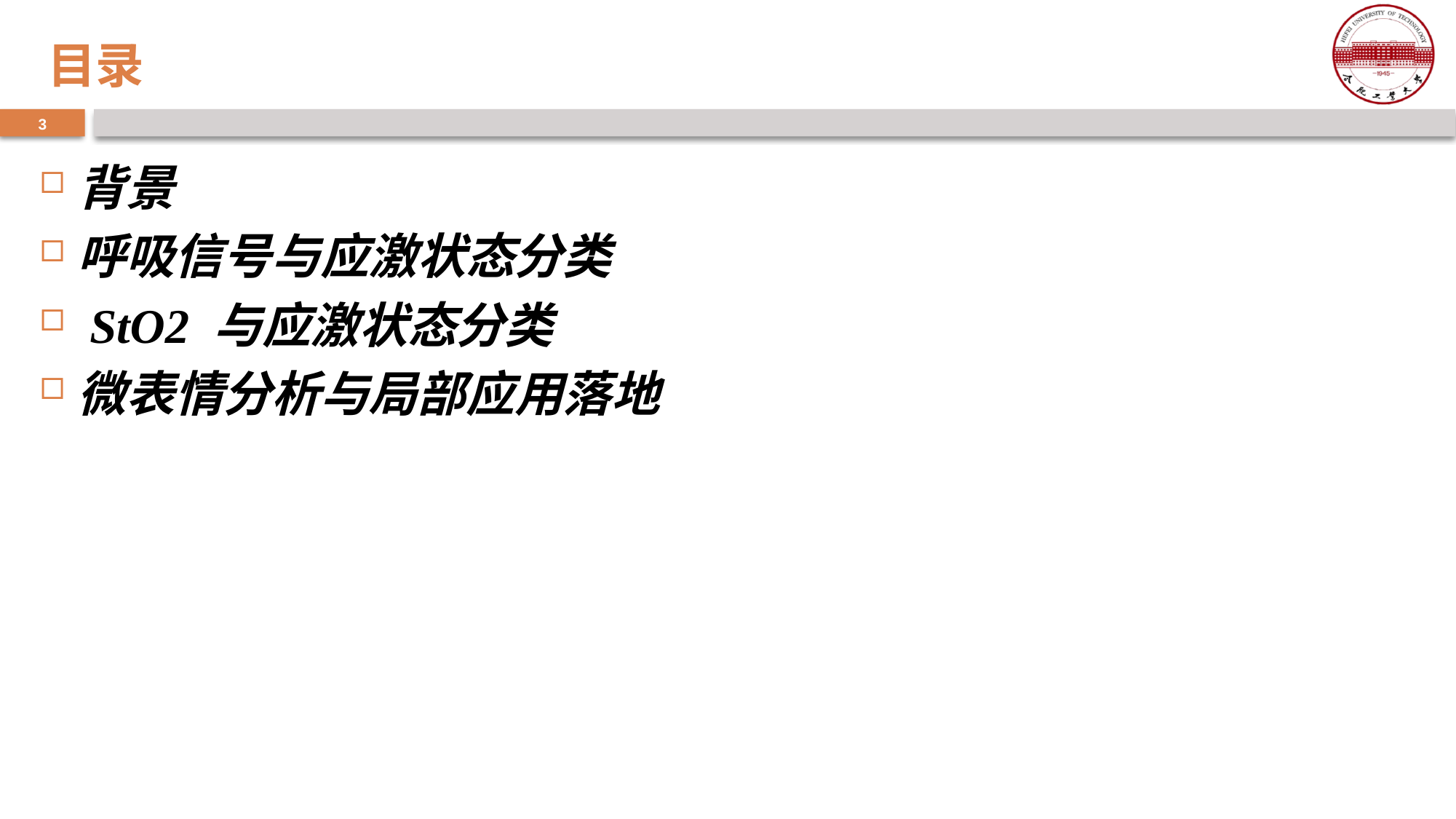

# 目录
背景
呼吸信号与应激状态分类
 StO2 与应激状态分类
微表情分析与局部应用落地